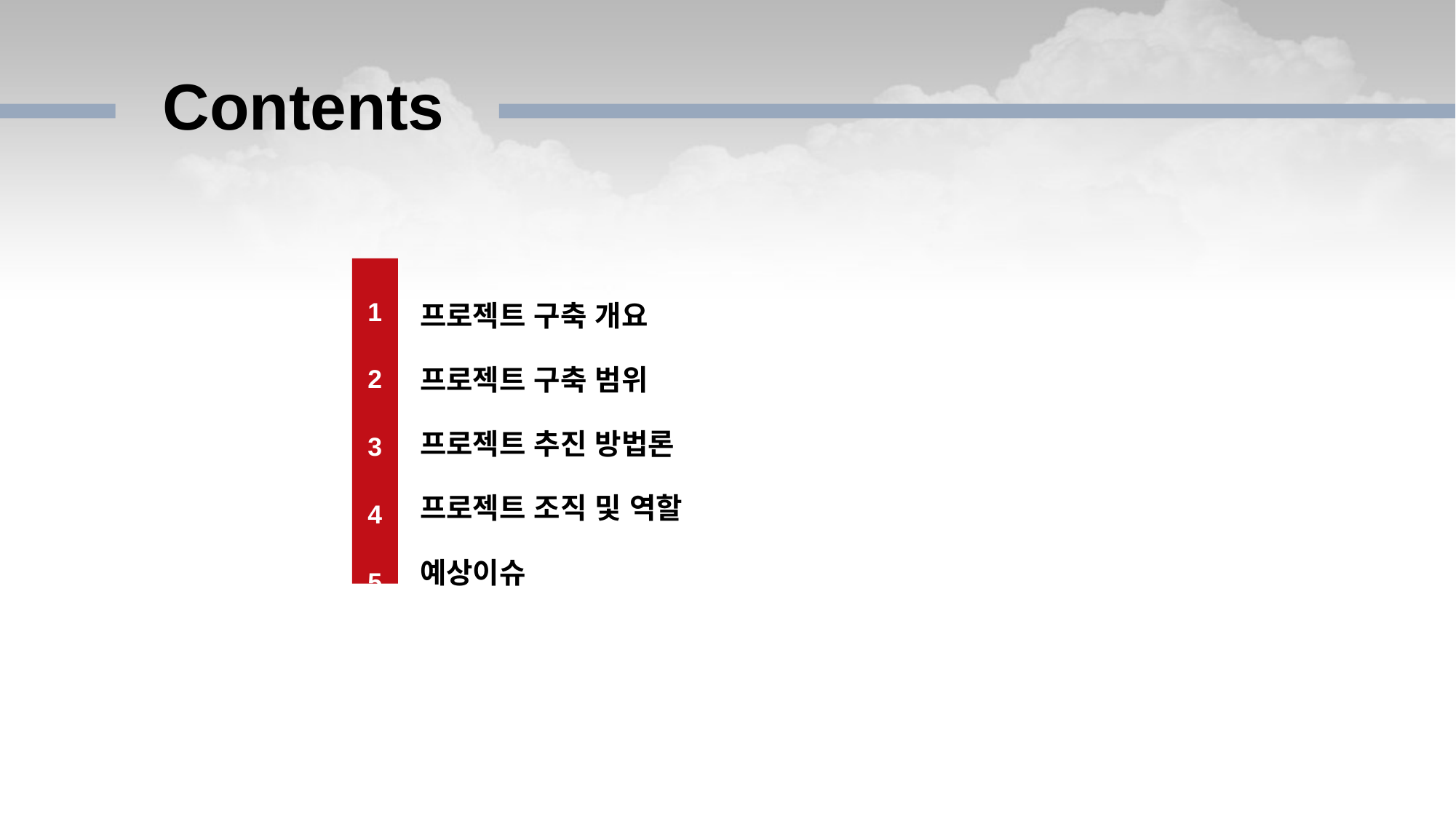

1
2
3
4
5
프로젝트 구축 개요
프로젝트 구축 범위
프로젝트 추진 방법론
프로젝트 조직 및 역할
예상이슈